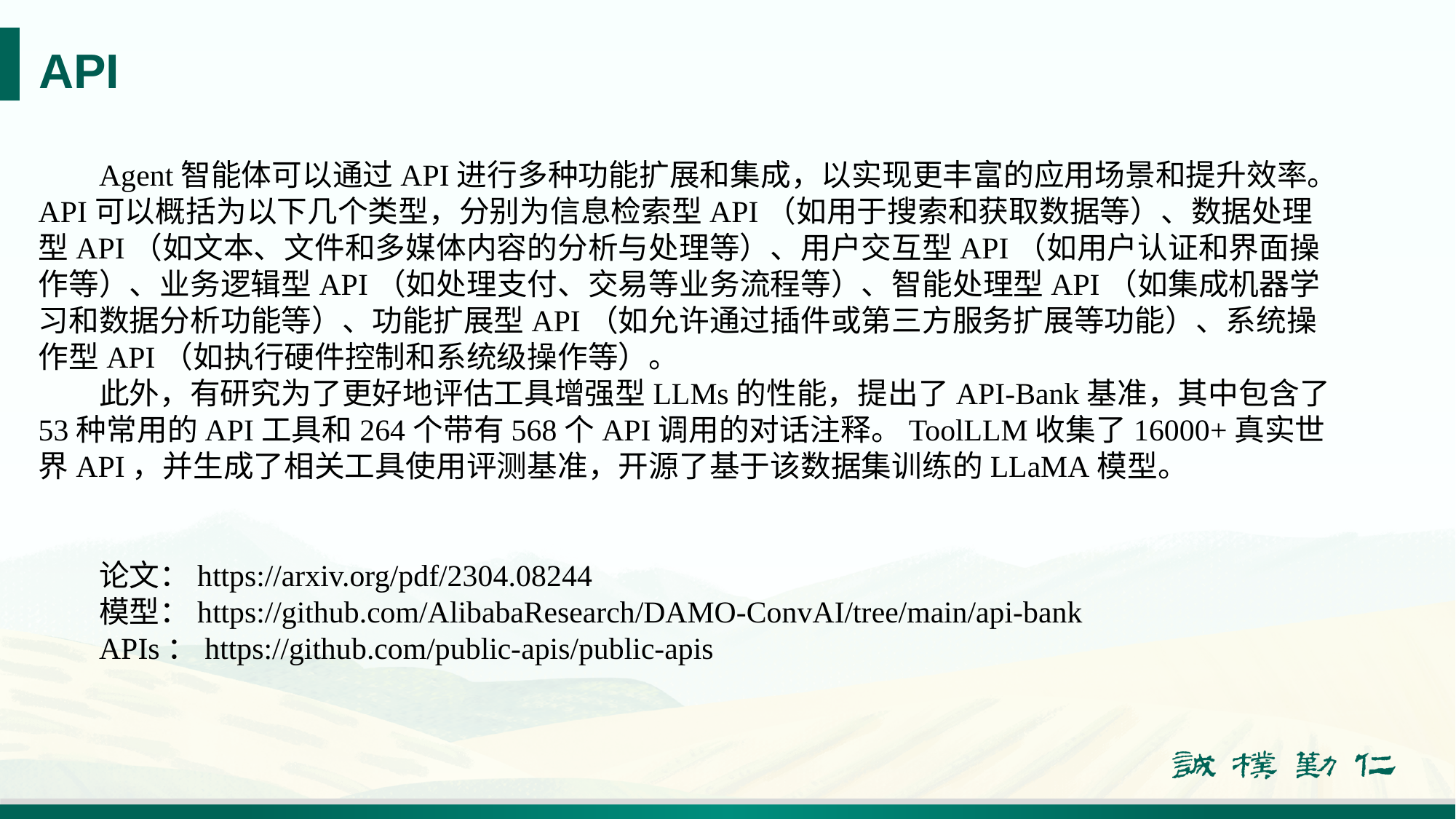

# API
Agent智能体可以通过API进行多种功能扩展和集成，以实现更丰富的应用场景和提升效率。API可以概括为以下几个类型，分别为信息检索型API（如用于搜索和获取数据等）、数据处理型API（如文本、文件和多媒体内容的分析与处理等）、用户交互型API（如用户认证和界面操作等）、业务逻辑型API（如处理支付、交易等业务流程等）、智能处理型API（如集成机器学习和数据分析功能等）、功能扩展型API（如允许通过插件或第三方服务扩展等功能）、系统操作型API（如执行硬件控制和系统级操作等）。
此外，有研究为了更好地评估工具增强型LLMs的性能，提出了API-Bank基准，其中包含了53种常用的API工具和264个带有568个API调用的对话注释。ToolLLM收集了16000+真实世界API，并生成了相关工具使用评测基准，开源了基于该数据集训练的LLaMA模型。

论文：https://arxiv.org/pdf/2304.08244
模型：https://github.com/AlibabaResearch/DAMO-ConvAI/tree/main/api-bank
APIs：https://github.com/public-apis/public-apis